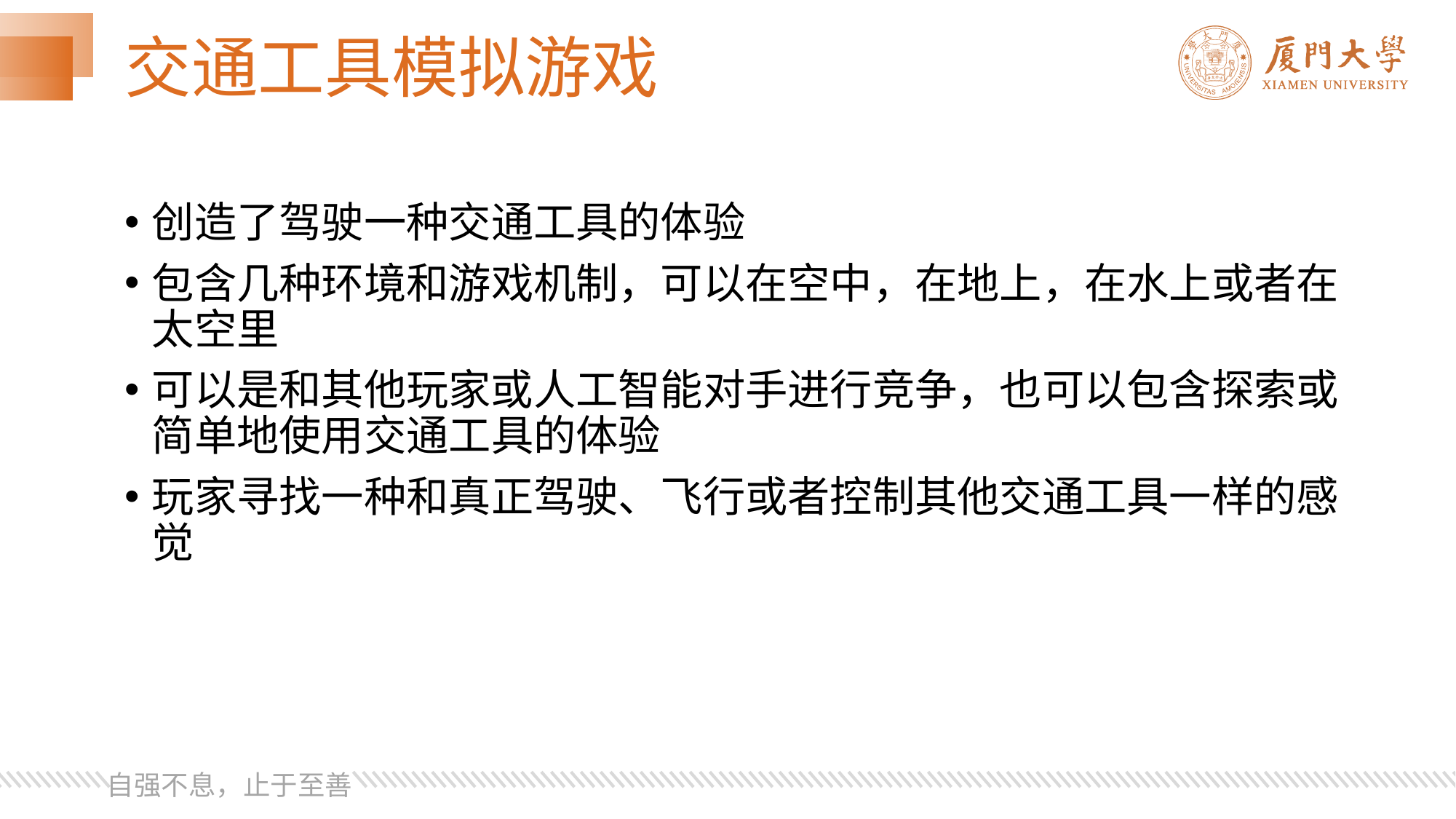

# 交通工具模拟游戏
创造了驾驶一种交通工具的体验
包含几种环境和游戏机制，可以在空中，在地上，在水上或者在太空里
可以是和其他玩家或人工智能对手进行竞争，也可以包含探索或简单地使用交通工具的体验
玩家寻找一种和真正驾驶、飞行或者控制其他交通工具一样的感觉